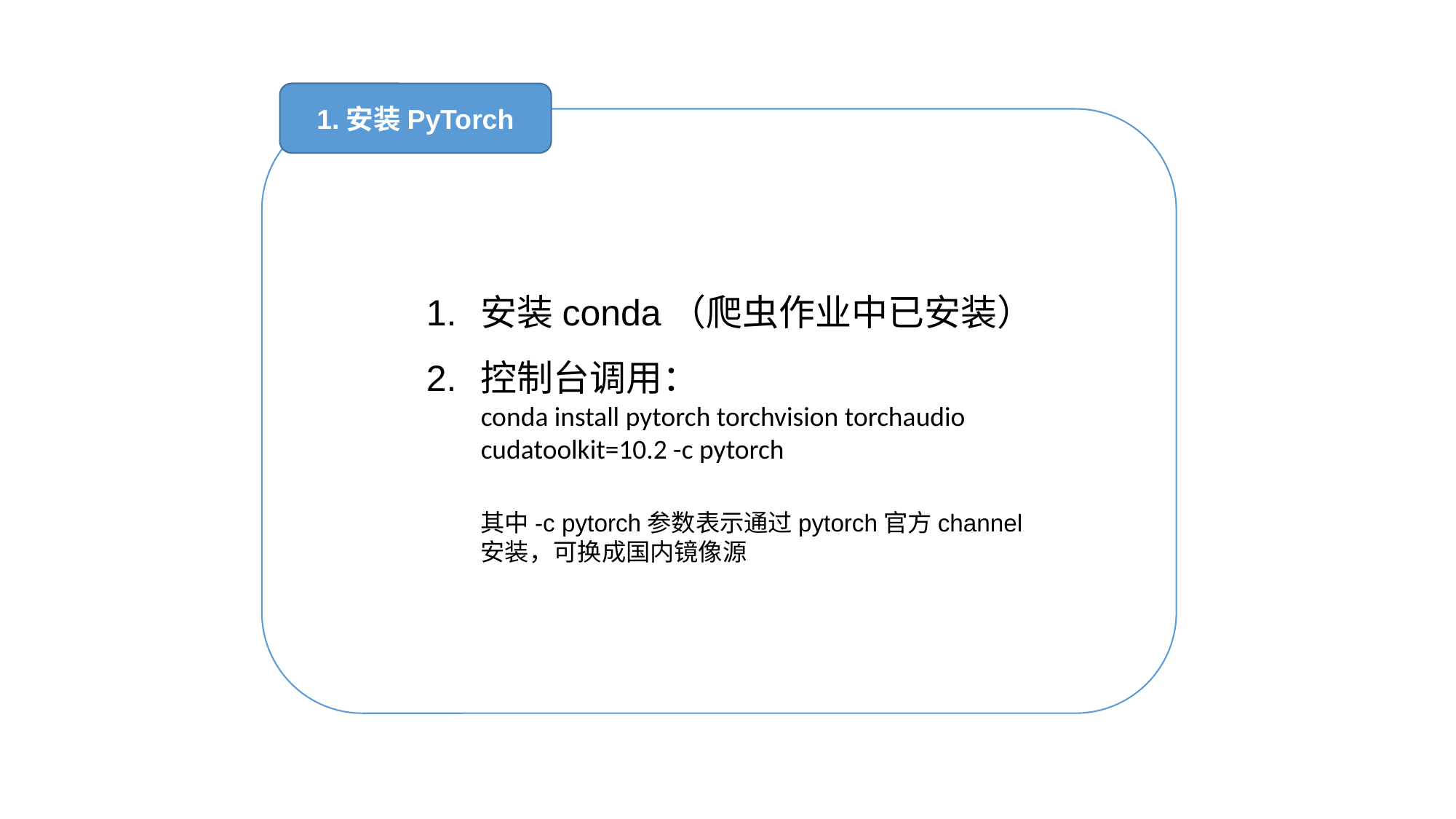

1.安装PyTorch

安装conda（爬虫作业中已安装）
控制台调用：
conda install pytorch torchvision torchaudio cudatoolkit=10.2 -c pytorch

其中-c pytorch参数表示通过pytorch官方channel安装，可换成国内镜像源